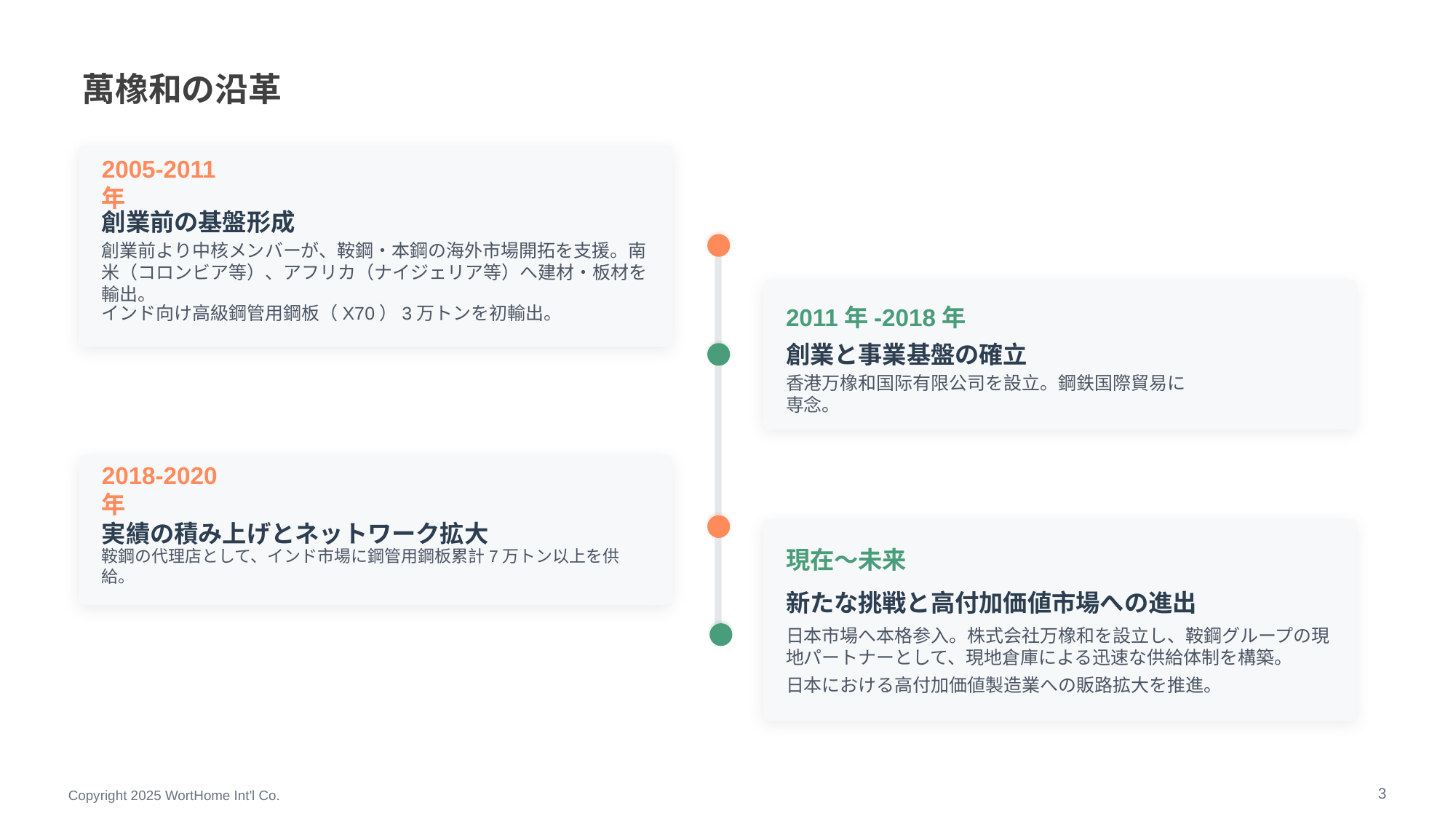

萬橡和の沿革

2005-2011年
創業前の基盤形成

創業前より中核メンバーが、鞍鋼・本鋼の海外市場開拓を支援。南米（コロンビア等）、アフリカ（ナイジェリア等）へ建材・板材を輸出。

インド向け高級鋼管用鋼板（X70）3万トンを初輸出。
2011年-2018年
創業と事業基盤の確立

香港万橡和国际有限公司を設立。鋼鉄国際貿易に専念。

2018-2020年
実績の積み上げとネットワーク拡大

現在～未来
鞍鋼の代理店として、インド市場に鋼管用鋼板累計7万トン以上を供給。
新たな挑戦と高付加価値市場への進出
日本市場へ本格参入。株式会社万橡和を設立し、鞍鋼グループの現地パートナーとして、現地倉庫による迅速な供給体制を構築。

日本における高付加価値製造業への販路拡大を推進。
3
Copyright 2025 WortHome Int'l Co.